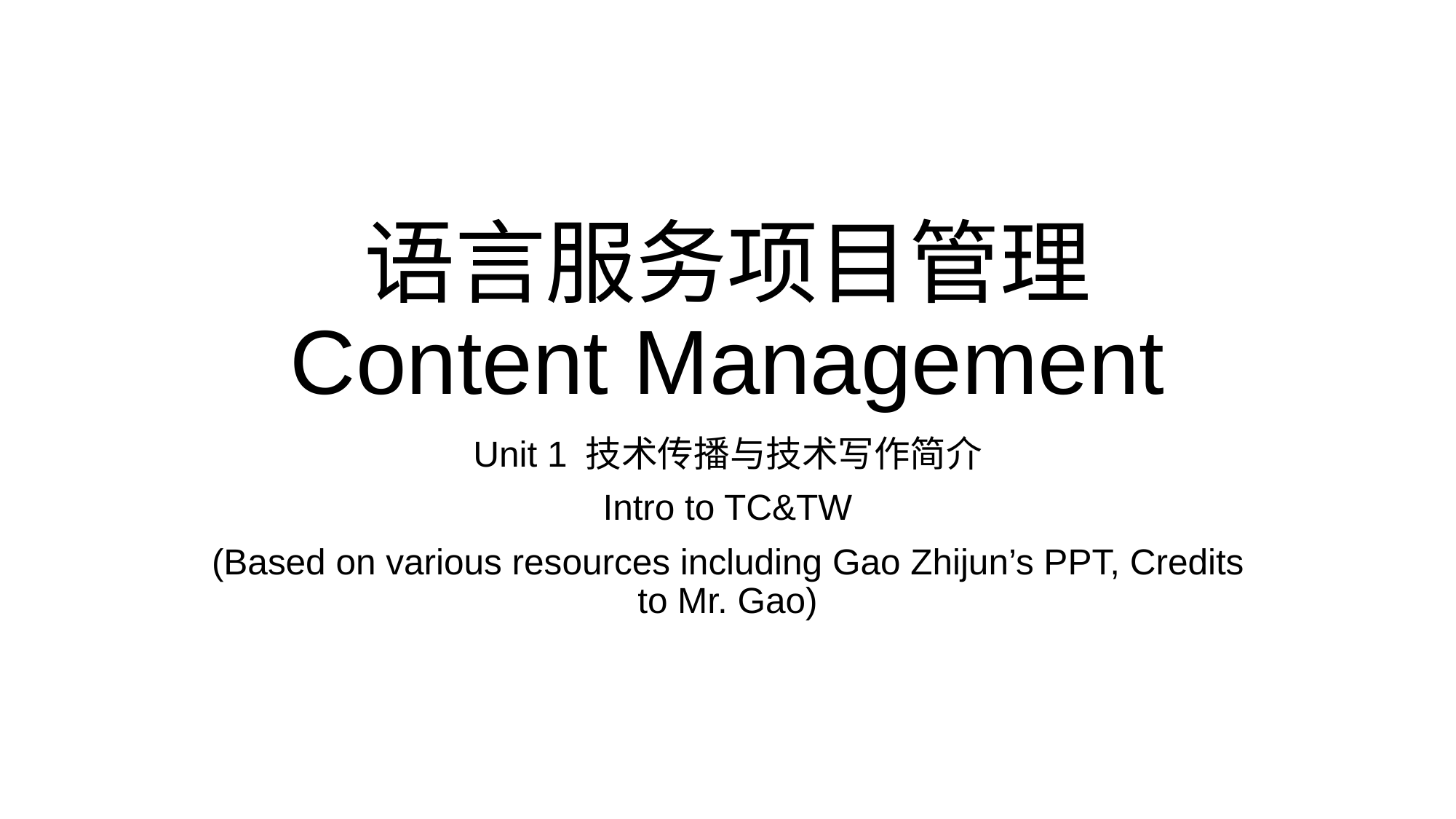

# 语言服务项目管理 Content Management
Unit 1 技术传播与技术写作简介
Intro to TC&TW
(Based on various resources including Gao Zhijun’s PPT, Credits to Mr. Gao)